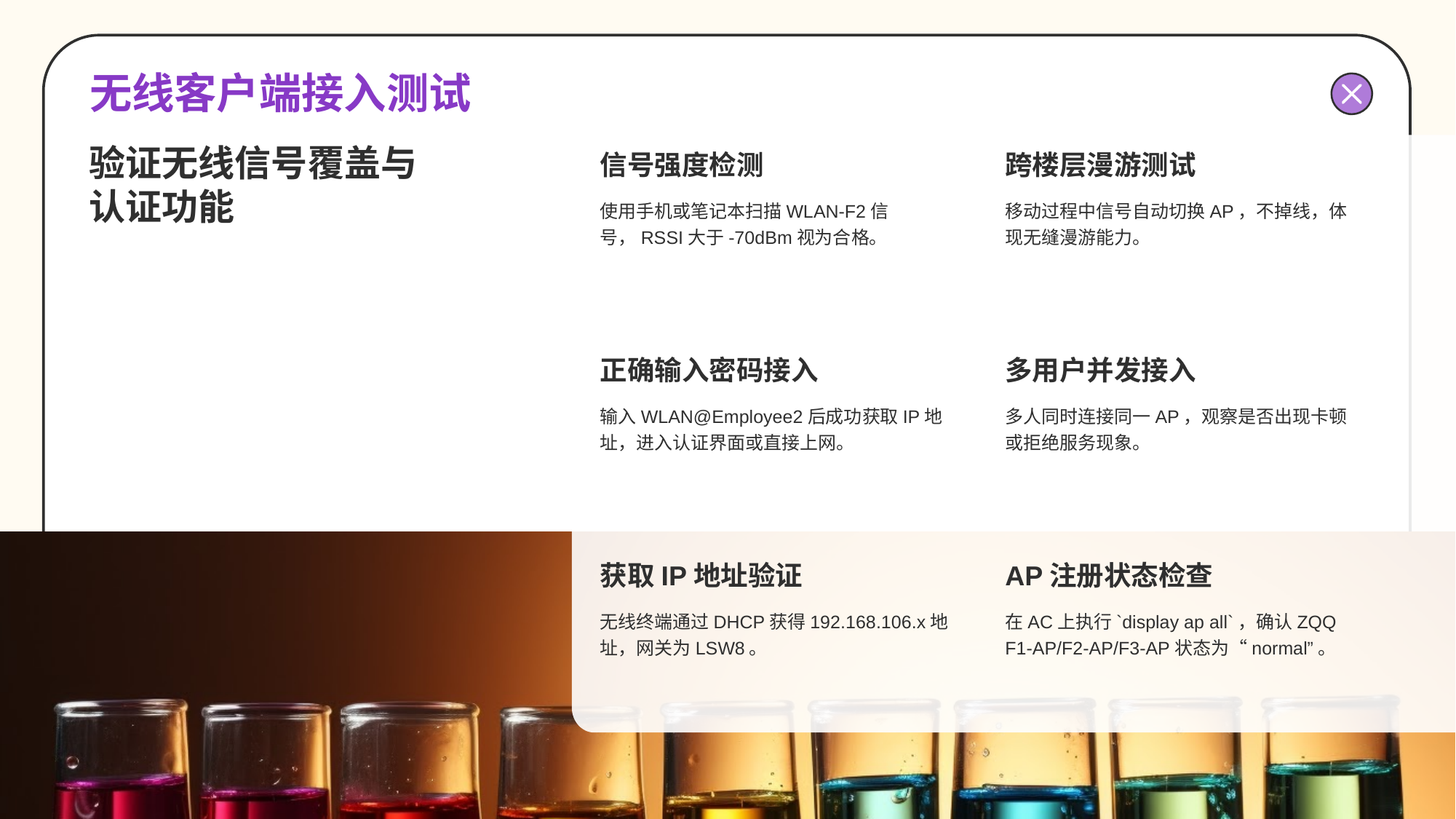

# 无线客户端接入测试
验证无线信号覆盖与认证功能

信号强度检测
使用手机或笔记本扫描WLAN-F2信号，RSSI大于-70dBm视为合格。
跨楼层漫游测试
移动过程中信号自动切换AP，不掉线，体现无缝漫游能力。
正确输入密码接入
输入WLAN@Employee2后成功获取IP地址，进入认证界面或直接上网。
多用户并发接入
多人同时连接同一AP，观察是否出现卡顿或拒绝服务现象。
获取IP地址验证
无线终端通过DHCP获得192.168.106.x地址，网关为LSW8。
AP注册状态检查
在AC上执行`display ap all`，确认ZQQ F1-AP/F2-AP/F3-AP状态为“normal”。